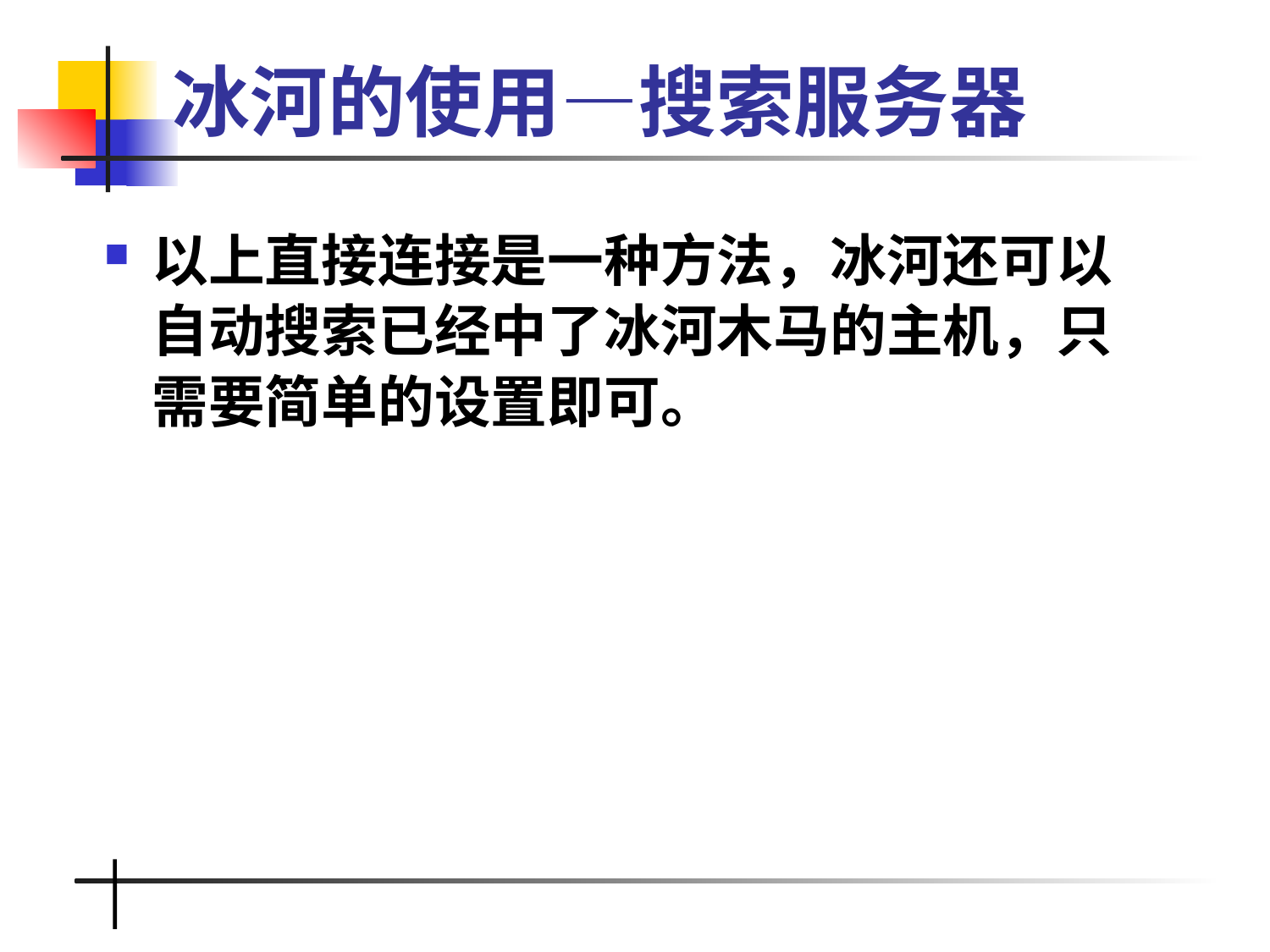

# 冰河的使用—搜索服务器
以上直接连接是一种方法，冰河还可以自动搜索已经中了冰河木马的主机，只需要简单的设置即可。